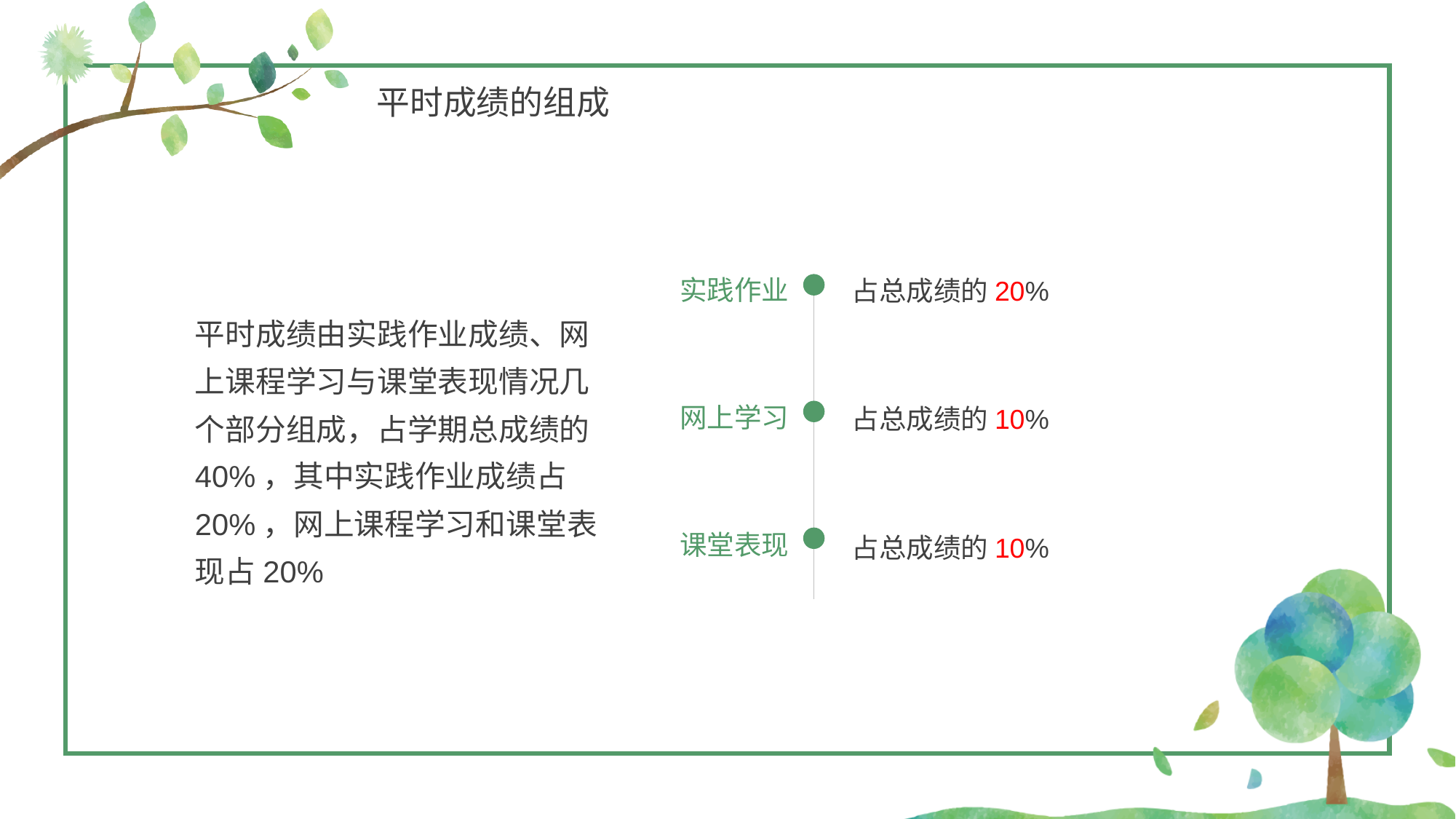

平时成绩的组成
占总成绩的20%
实践作业

占总成绩的10%
网上学习

占总成绩的10%
课堂表现

平时成绩由实践作业成绩、网上课程学习与课堂表现情况几个部分组成，占学期总成绩的40%，其中实践作业成绩占20%，网上课程学习和课堂表现占20%